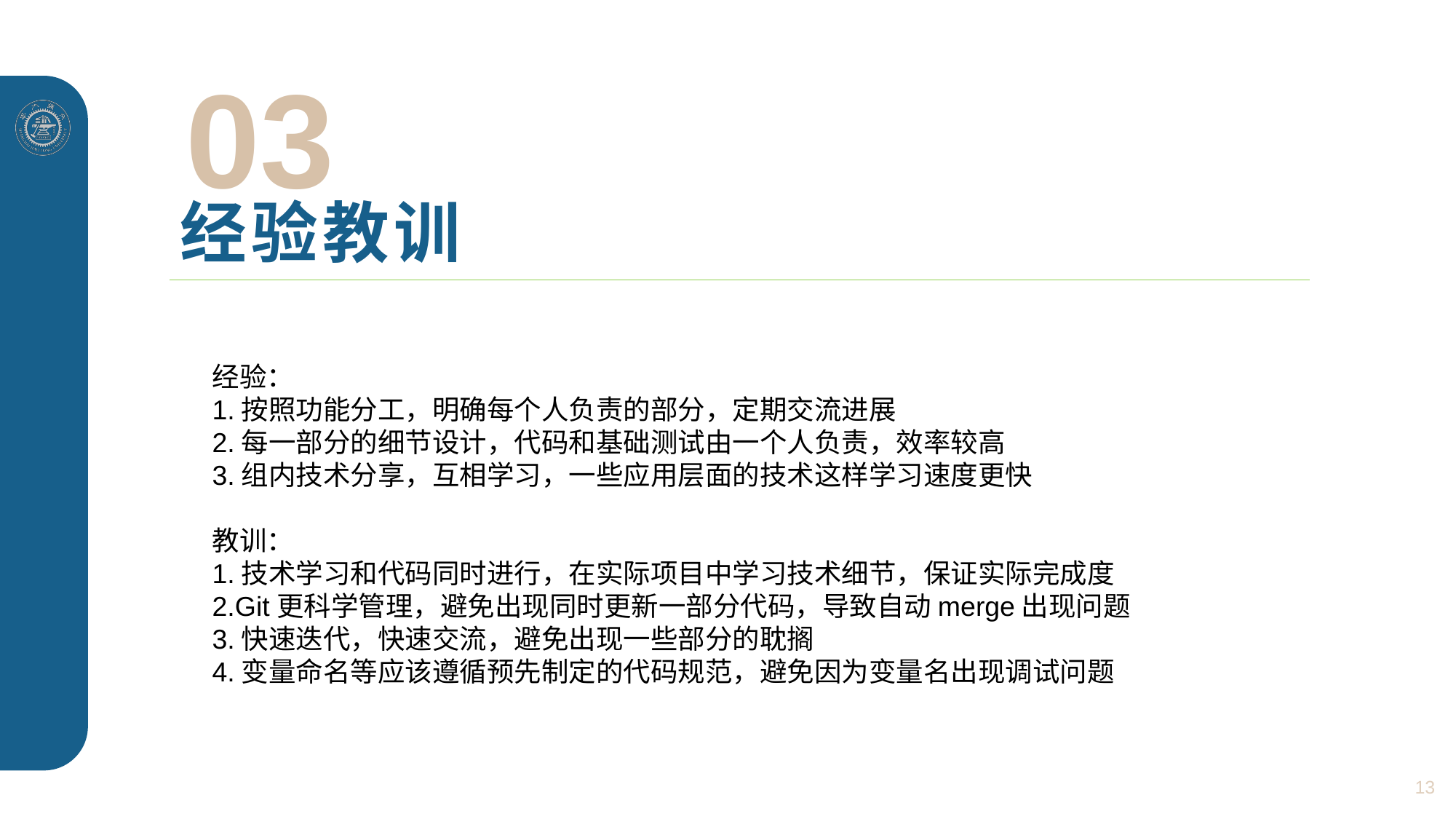

03
# 经验教训
经验：
1.按照功能分工，明确每个人负责的部分，定期交流进展
2.每一部分的细节设计，代码和基础测试由一个人负责，效率较高
3.组内技术分享，互相学习，一些应用层面的技术这样学习速度更快

教训：
1.技术学习和代码同时进行，在实际项目中学习技术细节，保证实际完成度
2.Git更科学管理，避免出现同时更新一部分代码，导致自动merge出现问题
3.快速迭代，快速交流，避免出现一些部分的耽搁
4.变量命名等应该遵循预先制定的代码规范，避免因为变量名出现调试问题
13